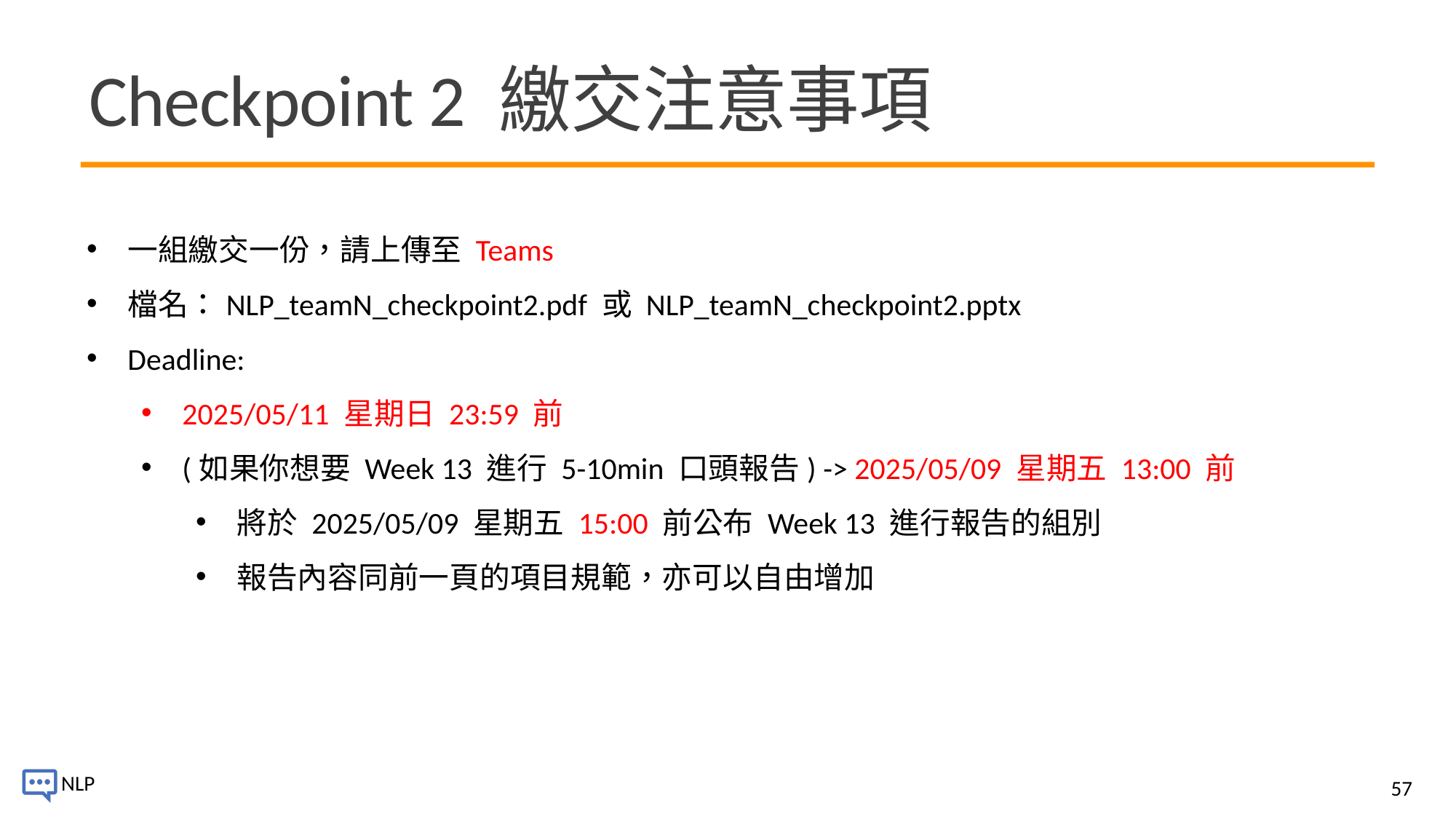

# Checkpoint 2 繳交注意事項
一組繳交一份，請上傳至 Teams
檔名：NLP_teamN_checkpoint2.pdf 或 NLP_teamN_checkpoint2.pptx
Deadline:
2025/05/11 星期日 23:59 前
(如果你想要 Week 13 進行 5-10min 口頭報告) -> 2025/05/09 星期五 13:00 前
將於 2025/05/09 星期五 15:00 前公布 Week 13 進行報告的組別
報告內容同前一頁的項目規範，亦可以自由增加

57